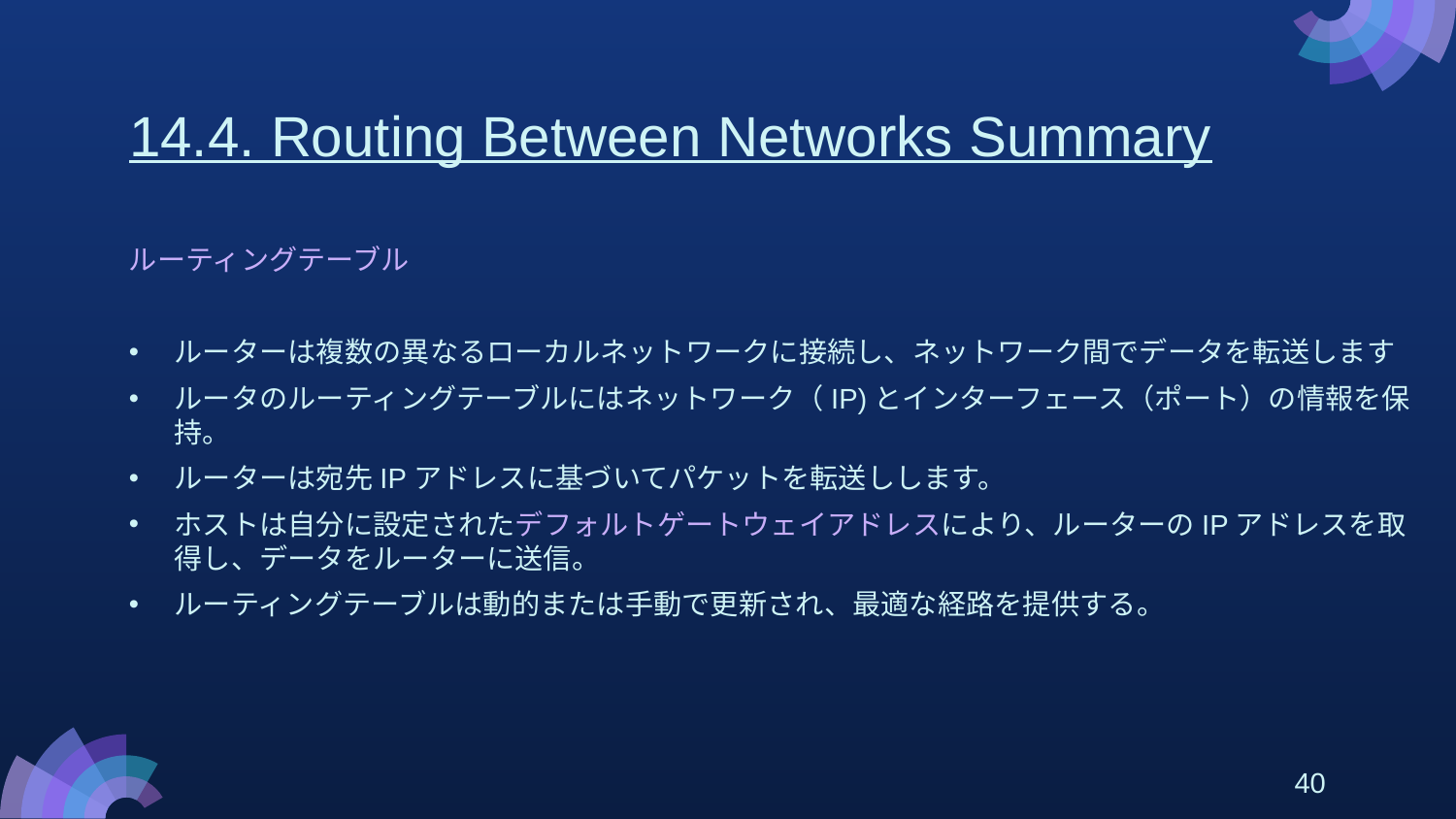

# 14.4. Routing Between Networks Summary
ルーティングテーブル

ルーターは複数の異なるローカルネットワークに接続し、ネットワーク間でデータを転送します
ルータのルーティングテーブルにはネットワーク（IP)とインターフェース（ポート）の情報を保持。
ルーターは宛先IPアドレスに基づいてパケットを転送しします。
ホストは自分に設定されたデフォルトゲートウェイアドレスにより、ルーターのIPアドレスを取得し、データをルーターに送信。
ルーティングテーブルは動的または手動で更新され、最適な経路を提供する。